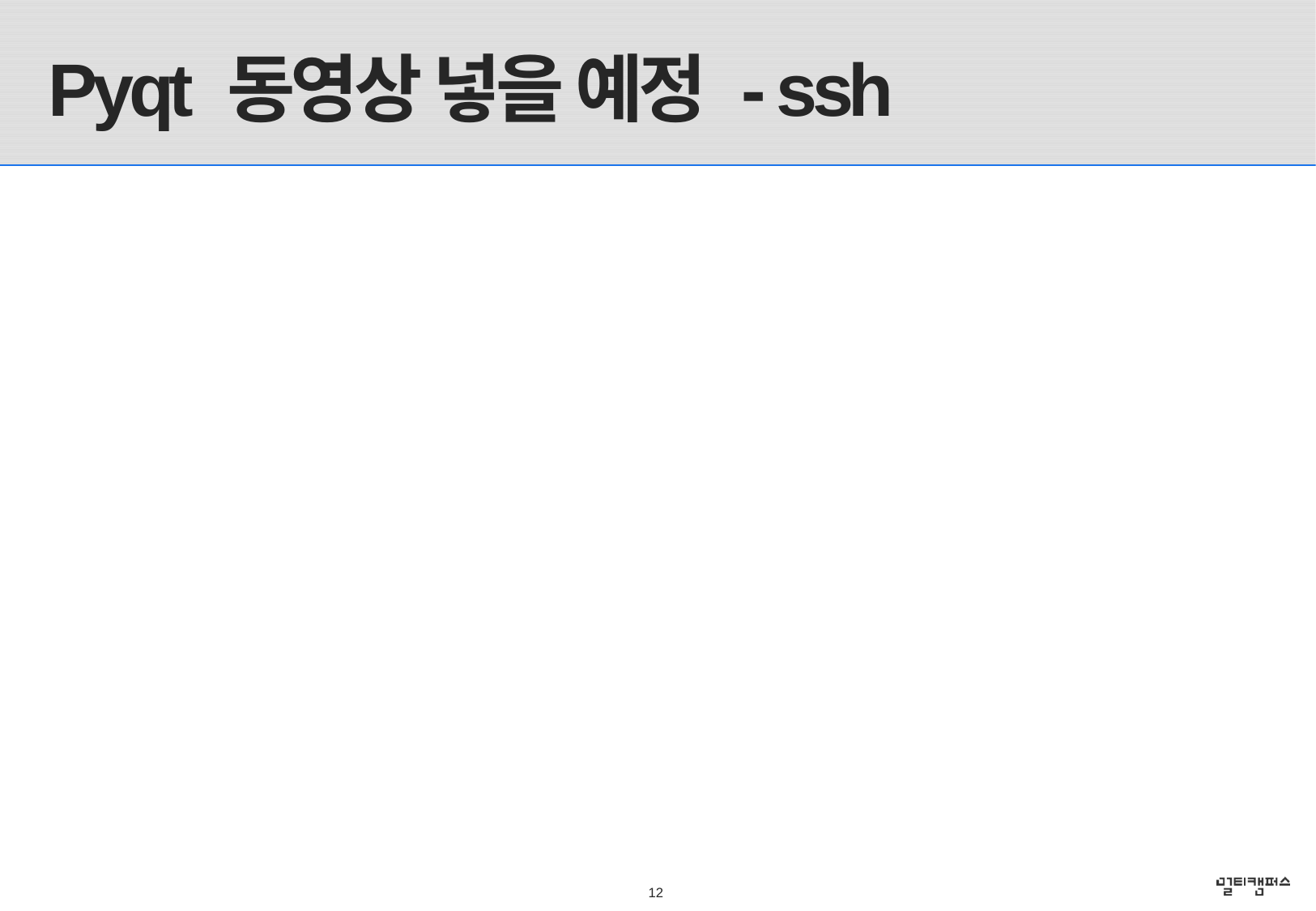

# Pyqt 동영상 넣을 예정 - ssh